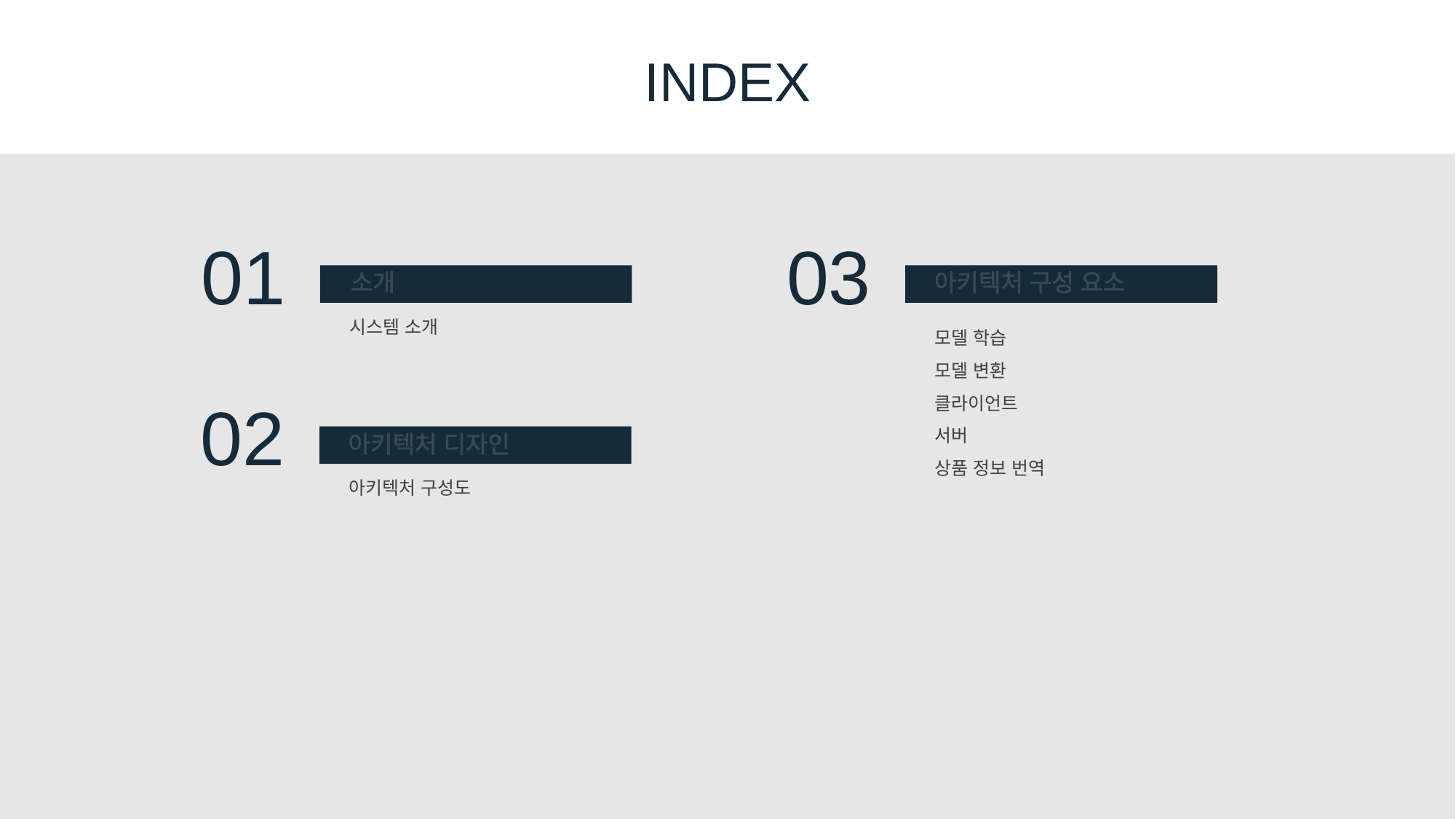

INDEX

01
03
소개
아키텍처 구성 요소

시스템 소개
모델 학습
모델 변환
클라이언트
서버
상품 정보 번역
02
아키텍처 디자인

아키텍처 구성도